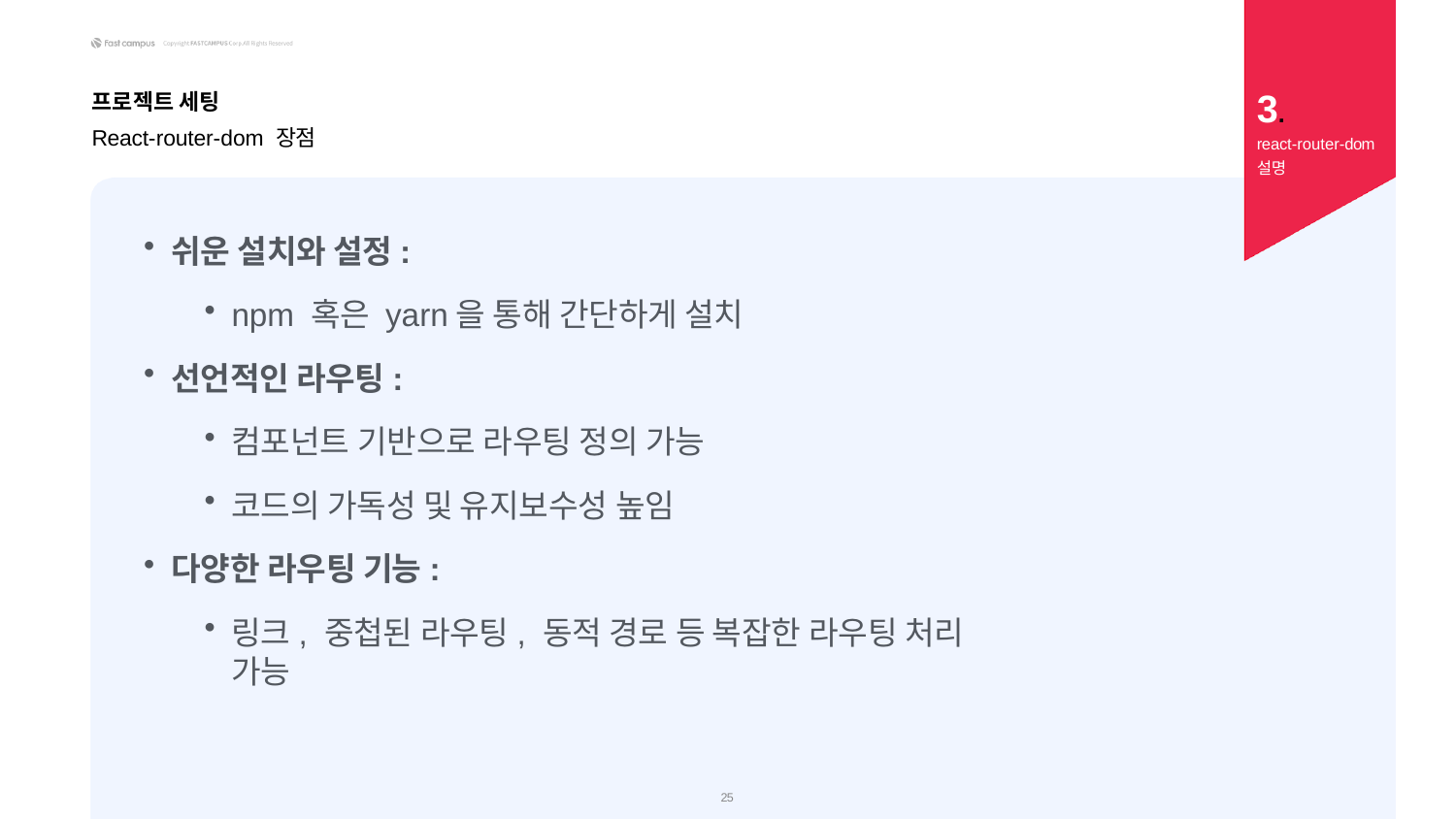

3.
react-router-dom
설명
프로젝트 세팅
React-router-dom 장점
쉬운 설치와 설정:
npm 혹은 yarn을 통해 간단하게 설치
선언적인 라우팅:
컴포넌트 기반으로 라우팅 정의 가능
코드의 가독성 및 유지보수성 높임
다양한 라우팅 기능:
링크, 중첩된 라우팅, 동적 경로 등 복잡한 라우팅 처리 가능
25